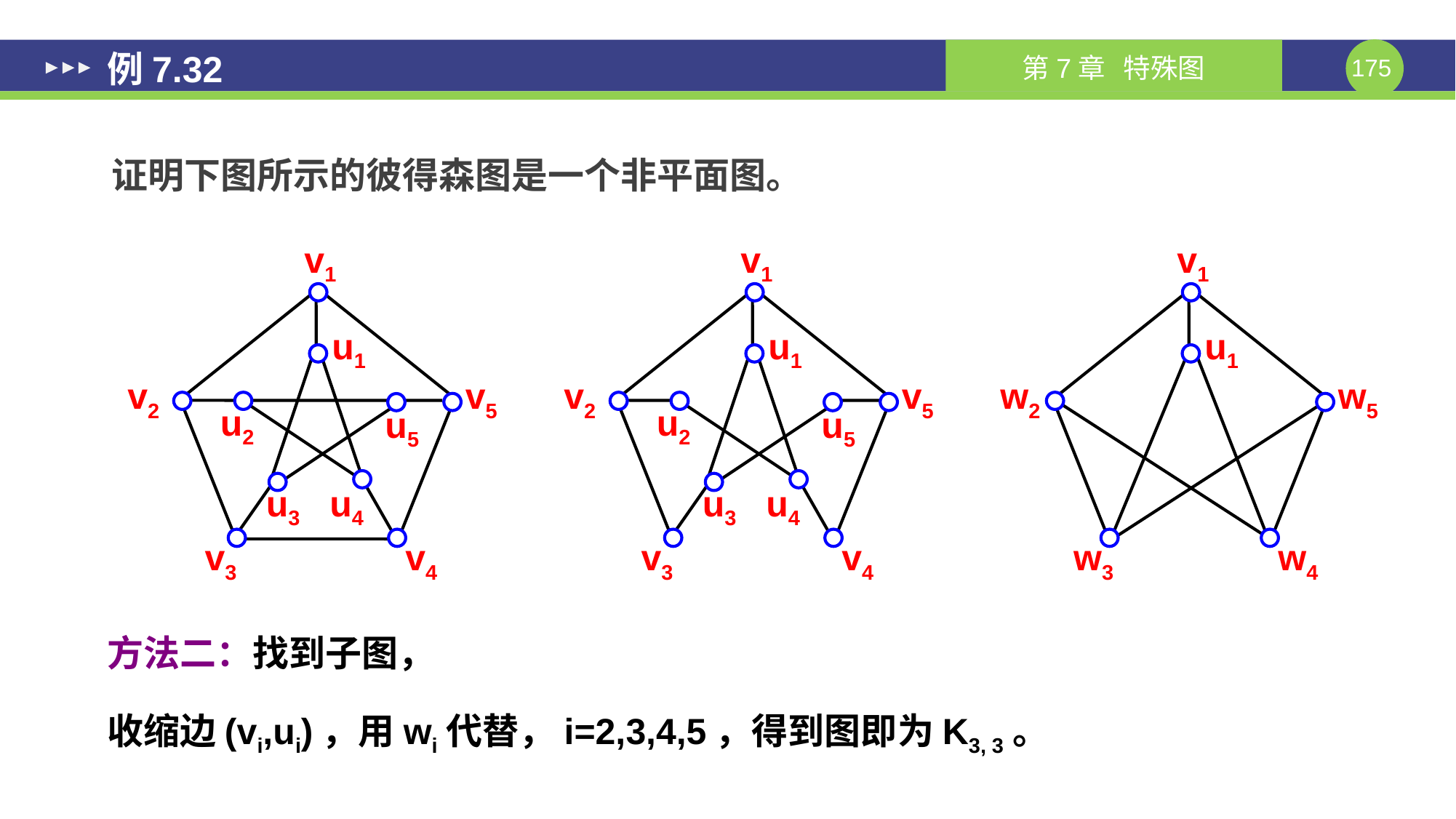

# 例7.32
证明下图所示的彼得森图是一个非平面图。
v1

u1

v2
v5

u2

u5

u3
u4

v3
v4

v1

u1

v2
v5

u2

u5

u3
u4

v3
v4
v1

u1

w2
w5

w3
w4
方法二：找到子图，
收缩边(vi,ui)，用wi代替，i=2,3,4,5，得到图即为K3, 3。